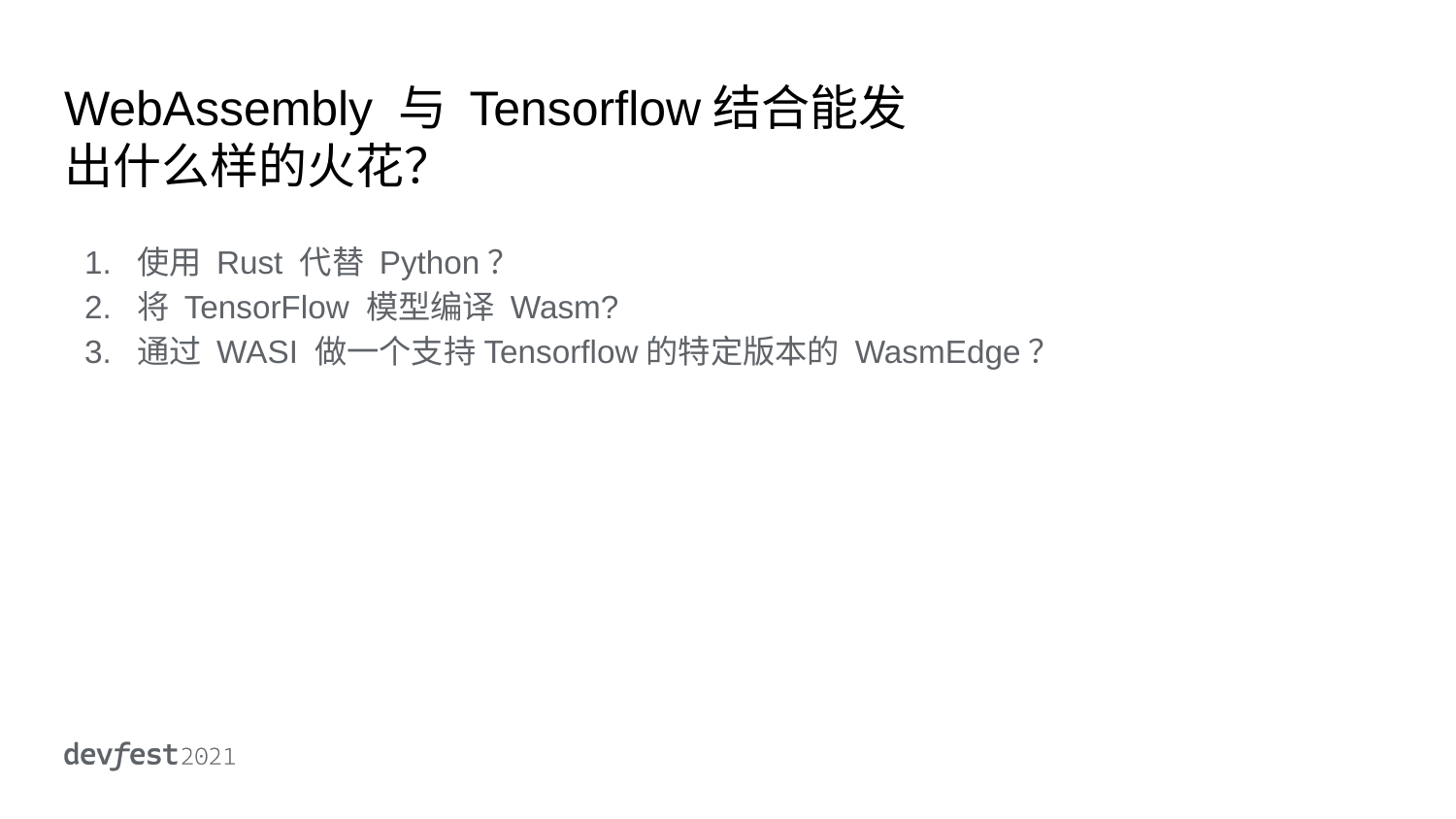

# WebAssembly 与 Tensorflow结合能发出什么样的火花？
使用 Rust 代替 Python？
将 TensorFlow 模型编译 Wasm?
通过 WASI 做一个支持Tensorflow的特定版本的 WasmEdge？